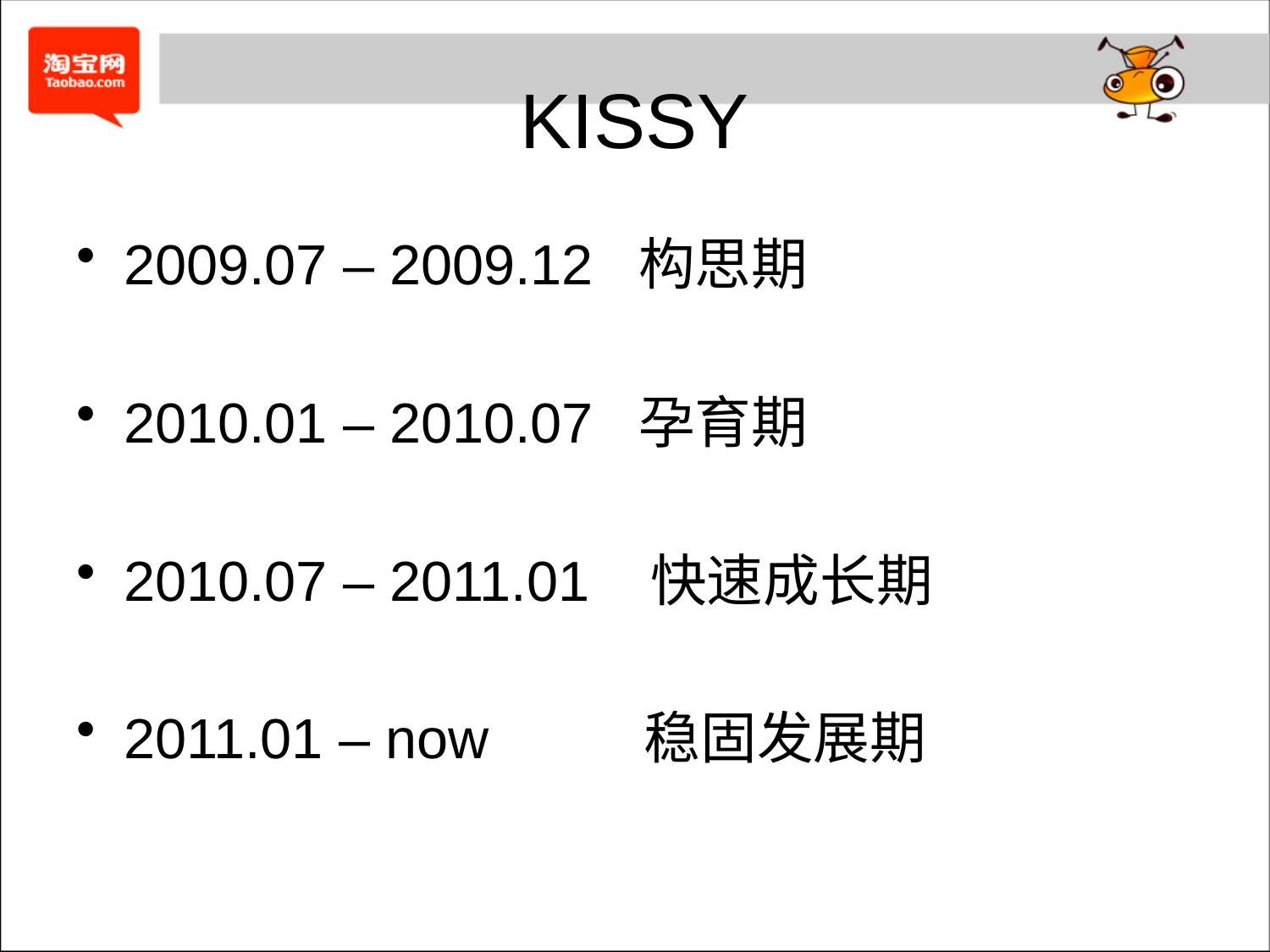

# KISSY
2009.07 – 2009.12  构思期

2010.01 – 2010.07  孕育期

2010.07 – 2011.01   快速成长期

2011.01 – now         稳固发展期